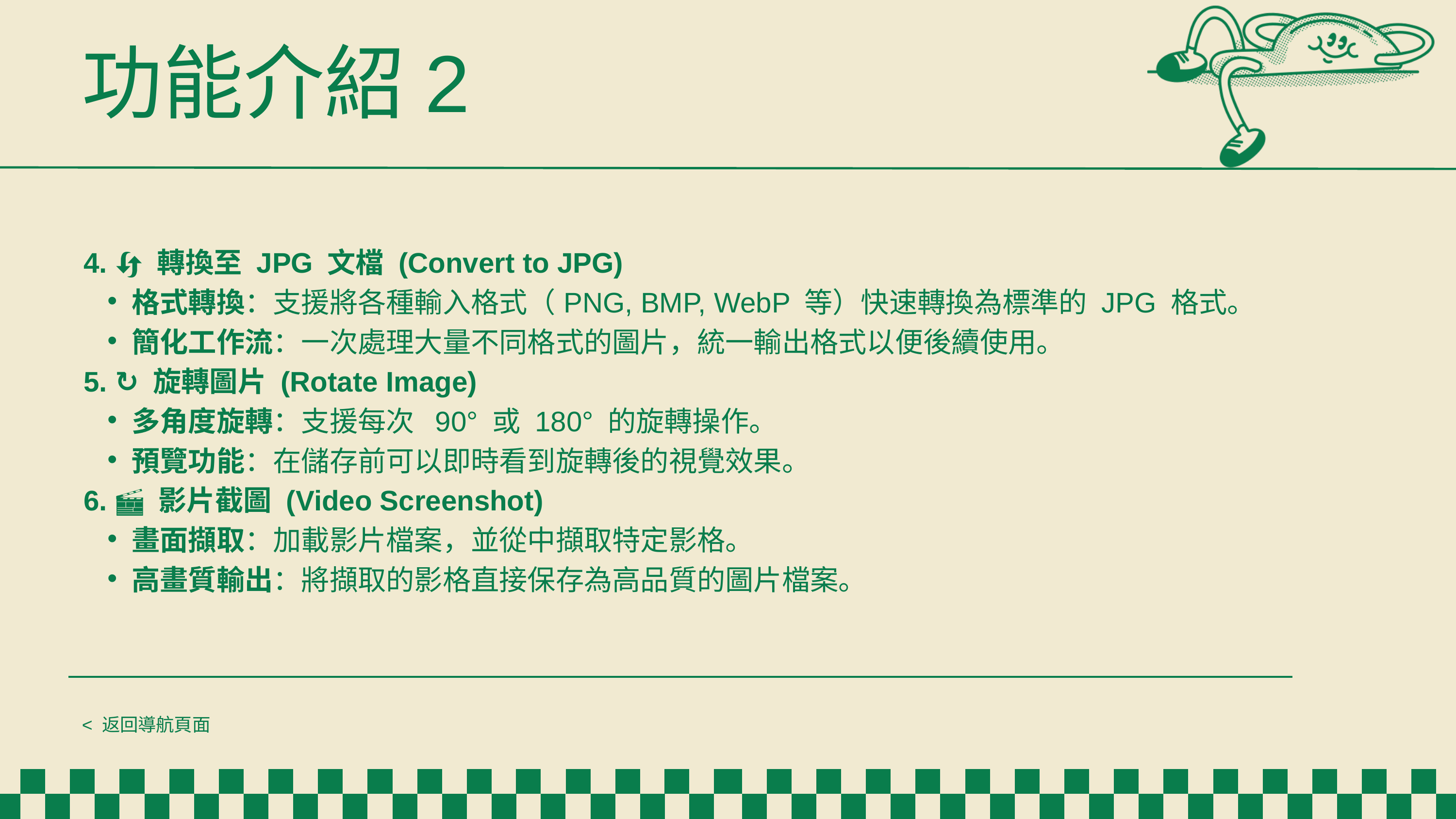

功能介紹2

| 4. 🔄 轉換至 JPG 文檔 (Convert to JPG) 格式轉換：支援將各種輸入格式（PNG, BMP, WebP 等）快速轉換為標準的 JPG 格式。 簡化工作流：一次處理大量不同格式的圖片，統一輸出格式以便後續使用。 5. ↻ 旋轉圖片 (Rotate Image) 多角度旋轉：支援每次 90° 或 180° 的旋轉操作。 預覽功能：在儲存前可以即時看到旋轉後的視覺效果。 6. 🎬 影片截圖 (Video Screenshot) 畫面擷取：加載影片檔案，並從中擷取特定影格。 高畫質輸出：將擷取的影格直接保存為高品質的圖片檔案。 |
| --- |
< 返回導航頁面